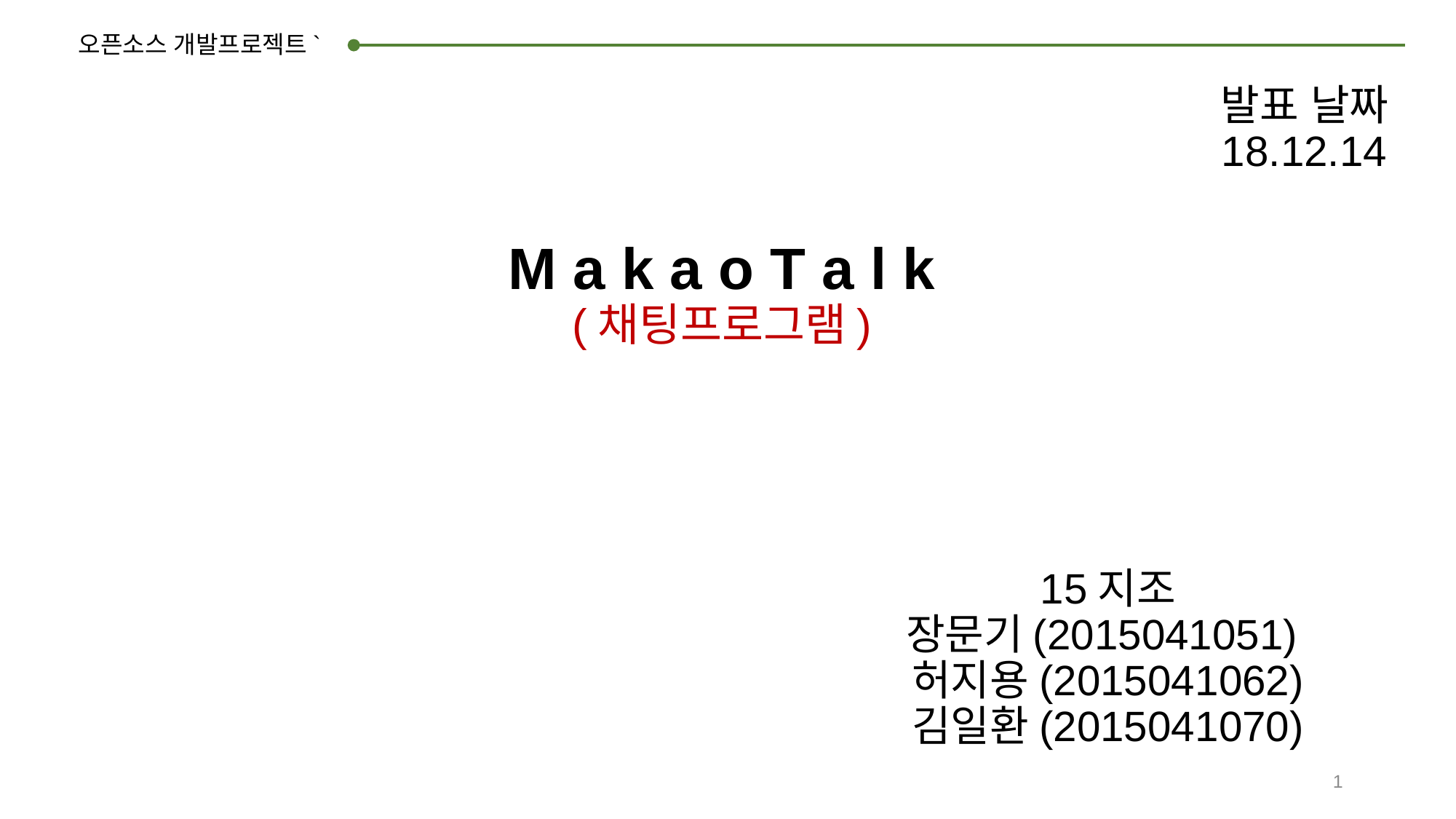

오픈소스 개발프로젝트`

발표 날짜
18.12.14
# M a k a o T a l k (채팅프로그램)

15지조
장문기(2015041051)
허지용(2015041062)
김일환(2015041070)
1